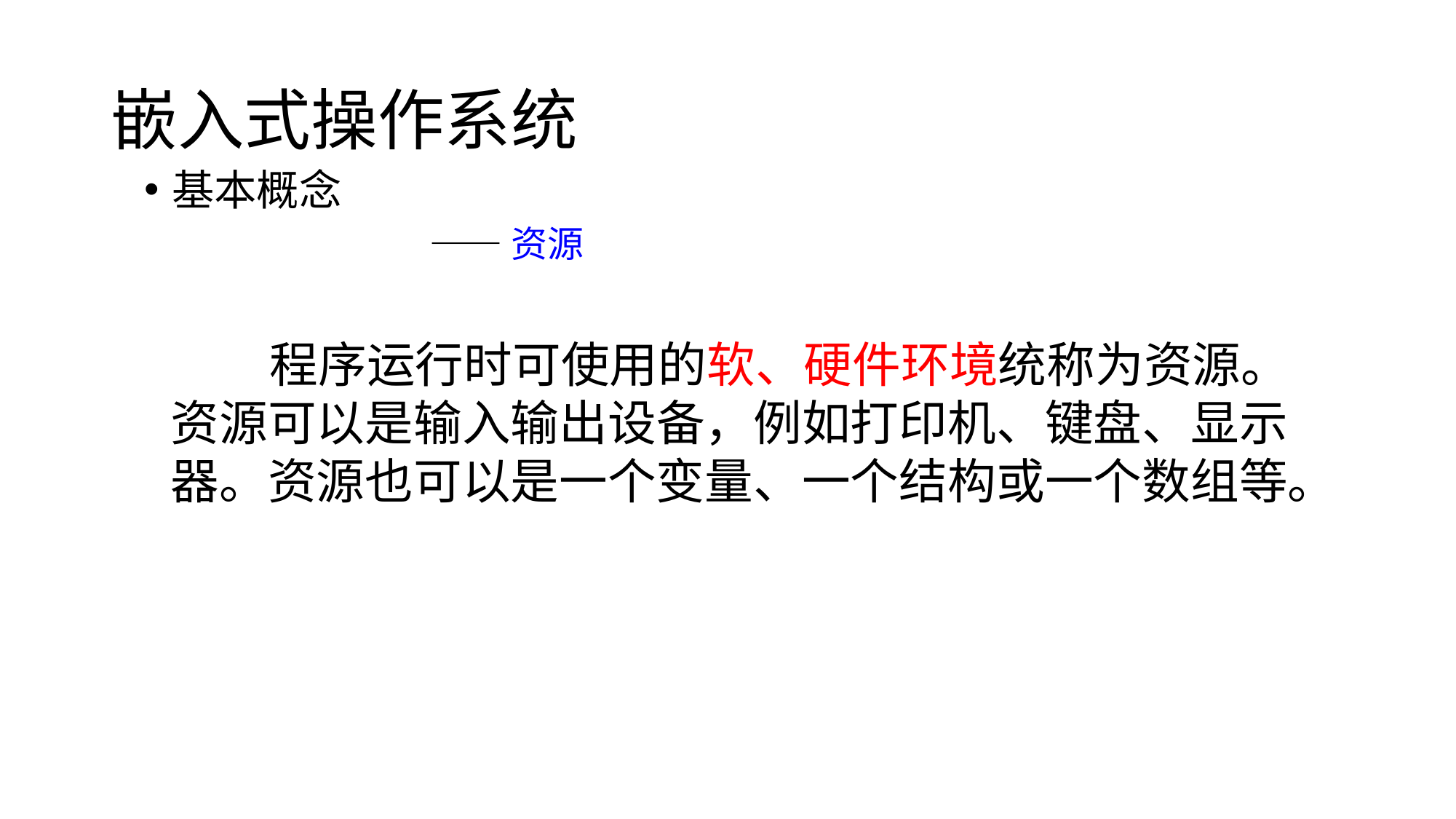

# 嵌入式操作系统
基本概念
——资源
        程序运行时可使用的软、硬件环境统称为资源。资源可以是输入输出设备，例如打印机、键盘、显示器。资源也可以是一个变量、一个结构或一个数组等。